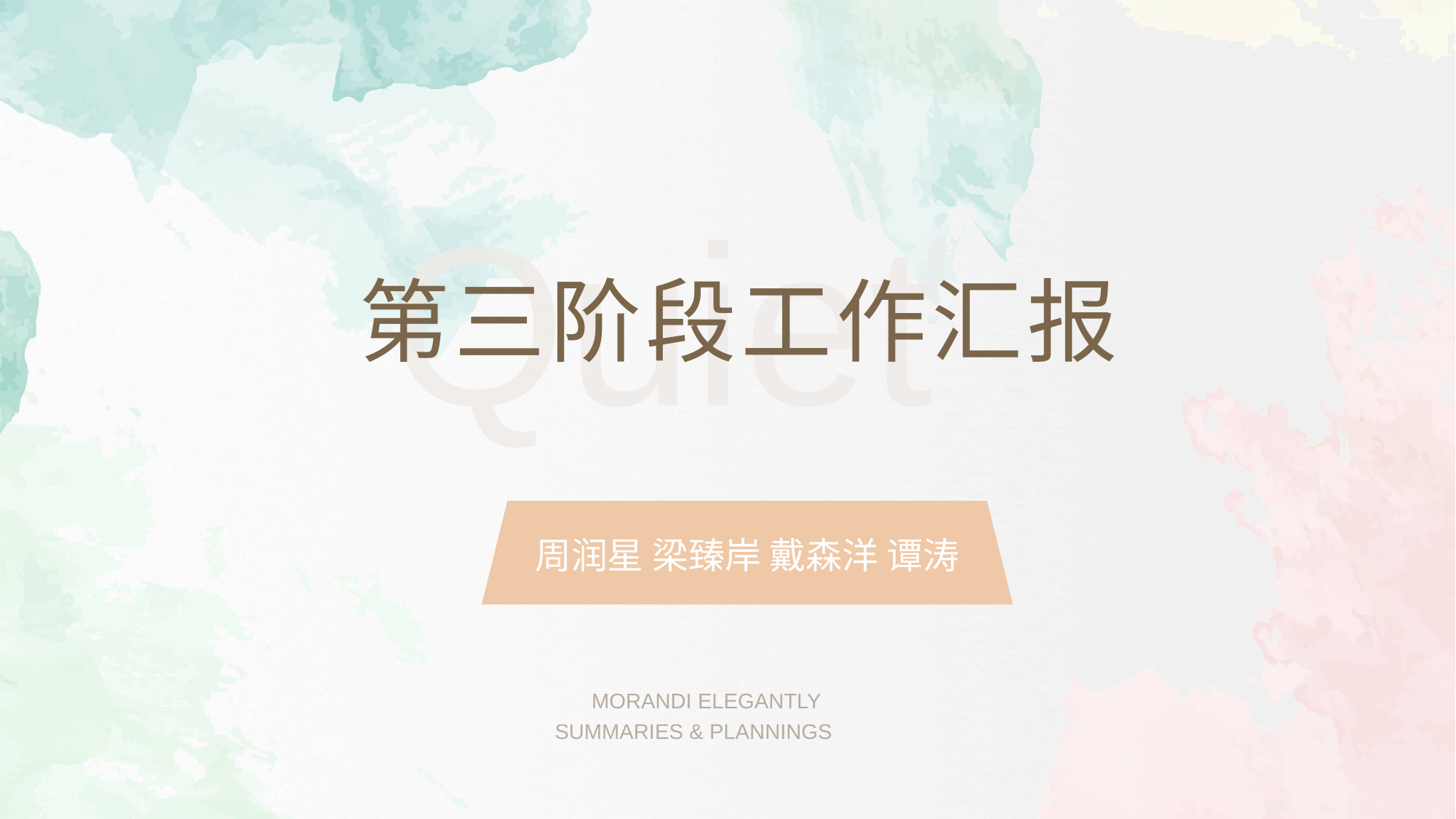

Quiet
第三阶段工作汇报
周润星 梁臻岸 戴森洋 谭涛
MORANDI ELEGANTLY
SUMMARIES & PLANNINGS